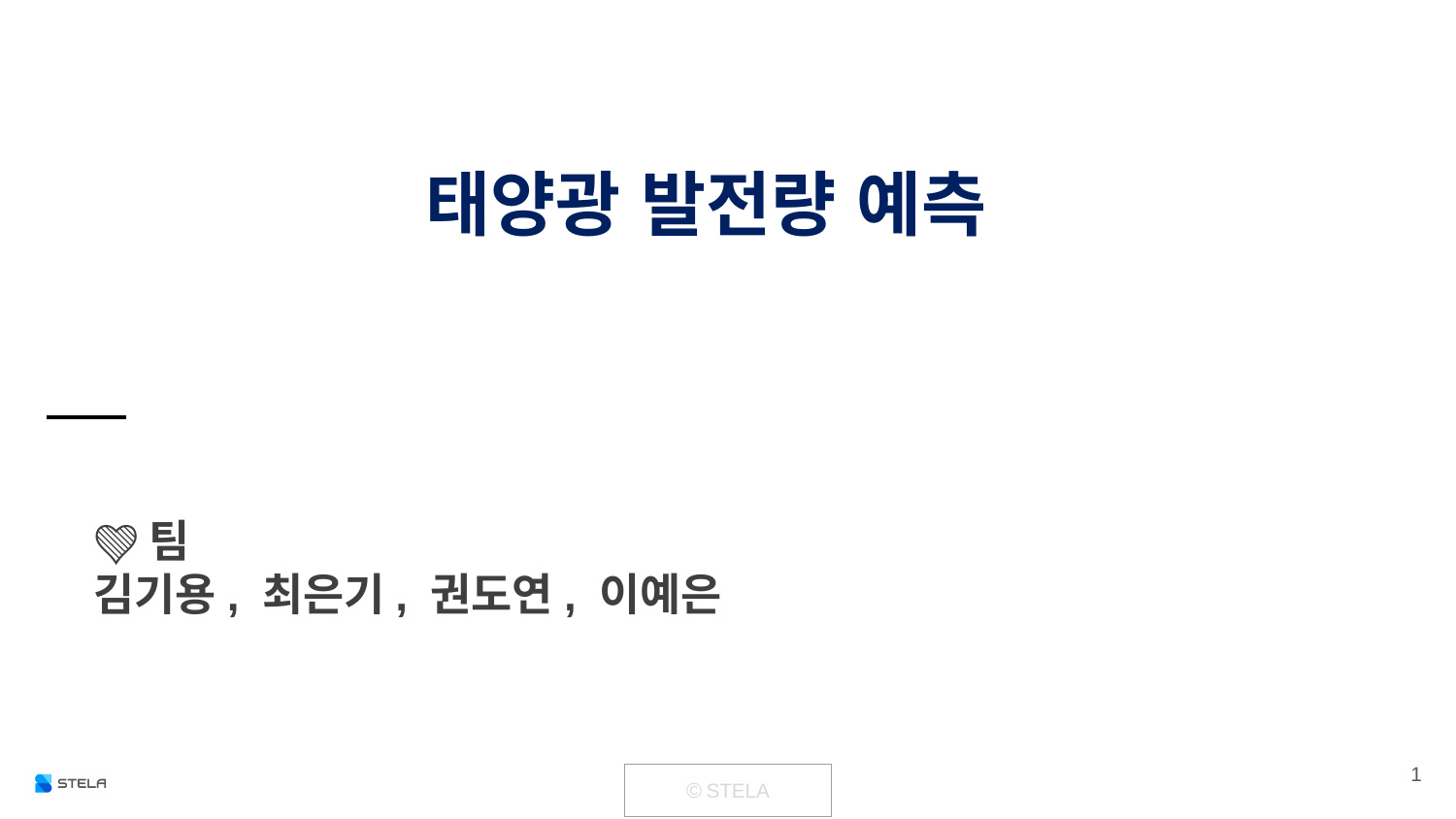

태양광 발전량 예측
💚팀
김기용, 최은기, 권도연, 이예은

1
| © STELA |
| --- |